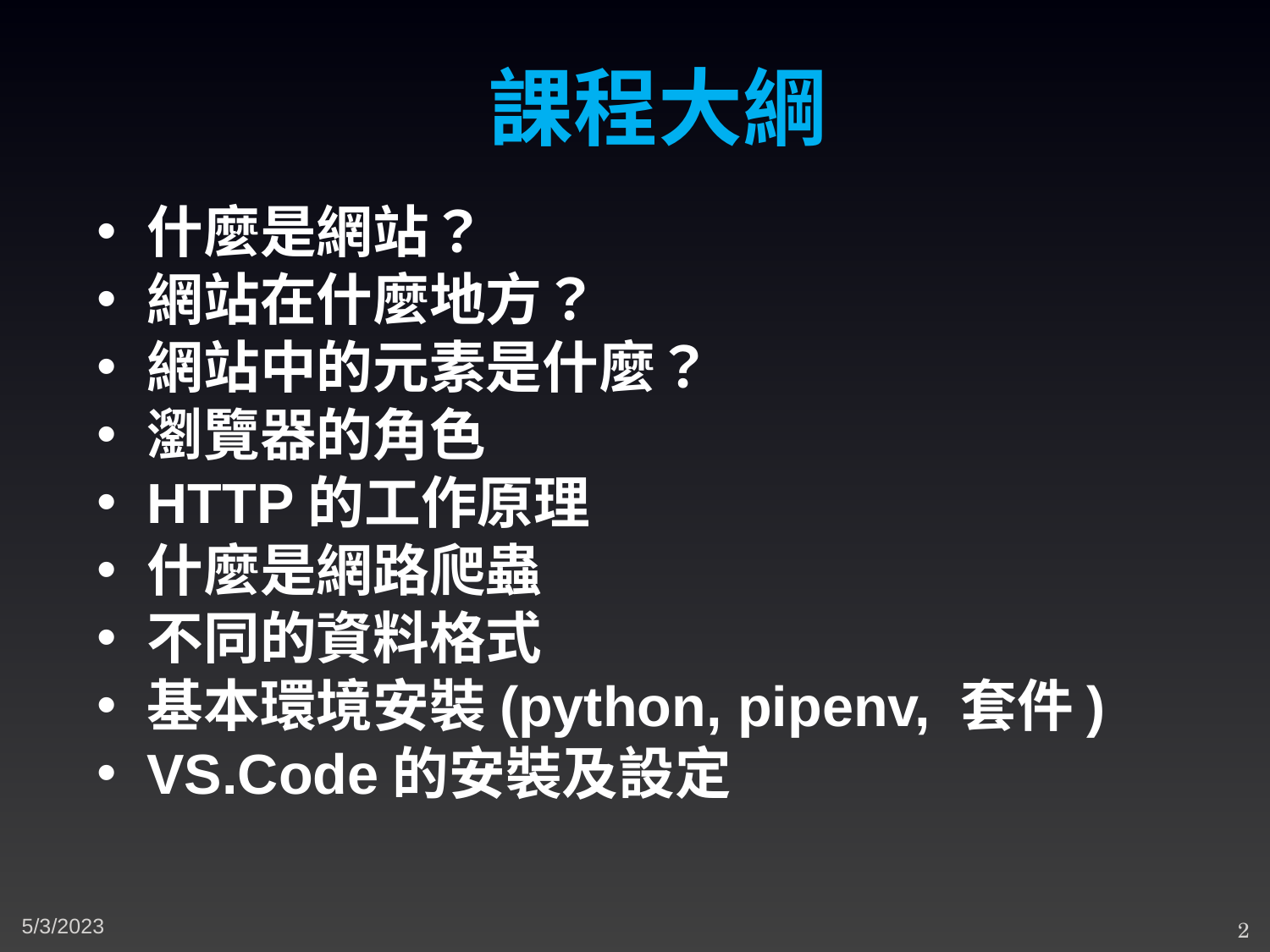

課程大綱
什麼是網站？
網站在什麼地方？
網站中的元素是什麼？
瀏覽器的角色
HTTP的工作原理
什麼是網路爬蟲
不同的資料格式
基本環境安裝(python, pipenv, 套件)
VS.Code的安裝及設定
5/3/2023
2